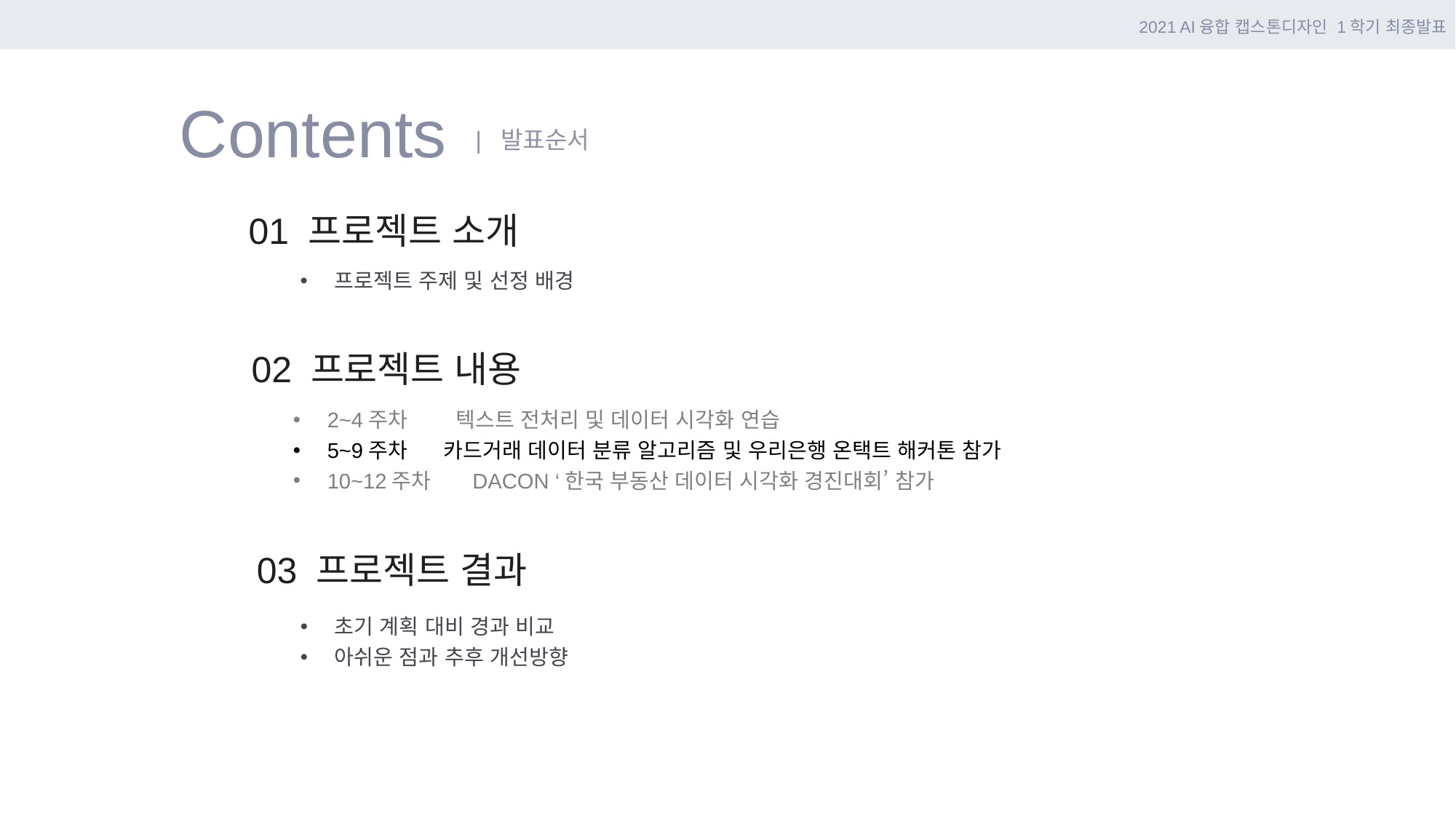

2021 AI융합 캡스톤디자인 1학기 최종발표
Contents
|  발표순서
01 프로젝트 소개
프로젝트 주제 및 선정 배경
02 프로젝트 내용
2~4주차        텍스트 전처리 및 데이터 시각화 연습
5~9주차       카드거래 데이터 분류 알고리즘 및 우리은행 온택트 해커톤 참가
10~12주차      DACON ‘한국 부동산 데이터 시각화 경진대회’ 참가
03 프로젝트 결과
초기 계획 대비 경과 비교
아쉬운 점과 추후 개선방향